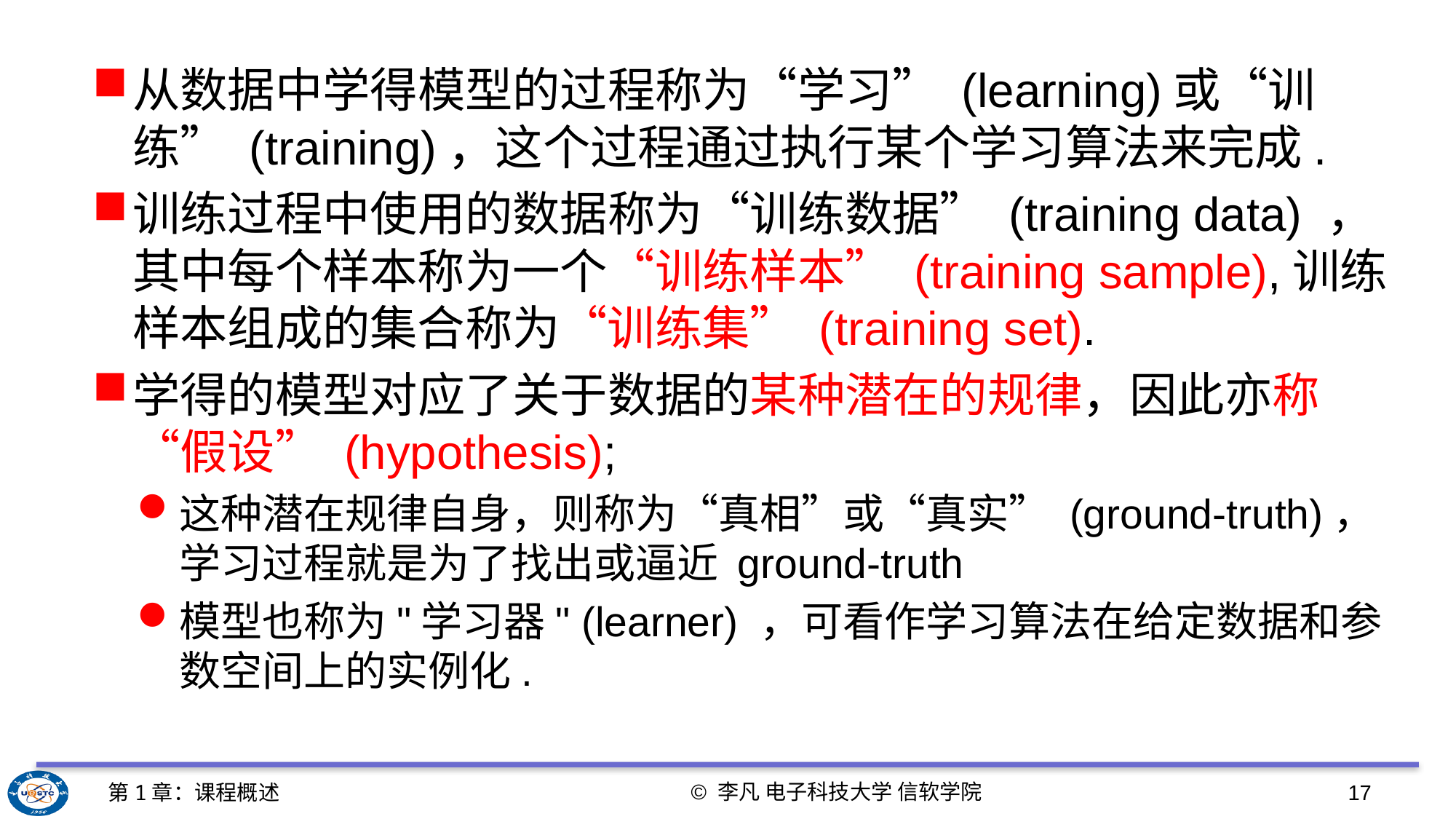

从数据中学得模型的过程称为“学习” (learning)或“训练” (training)，这个过程通过执行某个学习算法来完成.
训练过程中使用的数据称为“训练数据” (training data) ，其中每个样本称为一个“训练样本” (training sample),训练样本组成的集合称为“训练集” (training set).
学得的模型对应了关于数据的某种潜在的规律，因此亦称 “假设” (hypothesis);
这种潜在规律自身，则称为“真相”或“真实” (ground-truth)，学习过程就是为了找出或逼近 ground-truth
模型也称为"学习器" (learner) ，可看作学习算法在给定数据和参数空间上的实例化.
© 李凡 电子科技大学 信软学院
第1章：课程概述
17